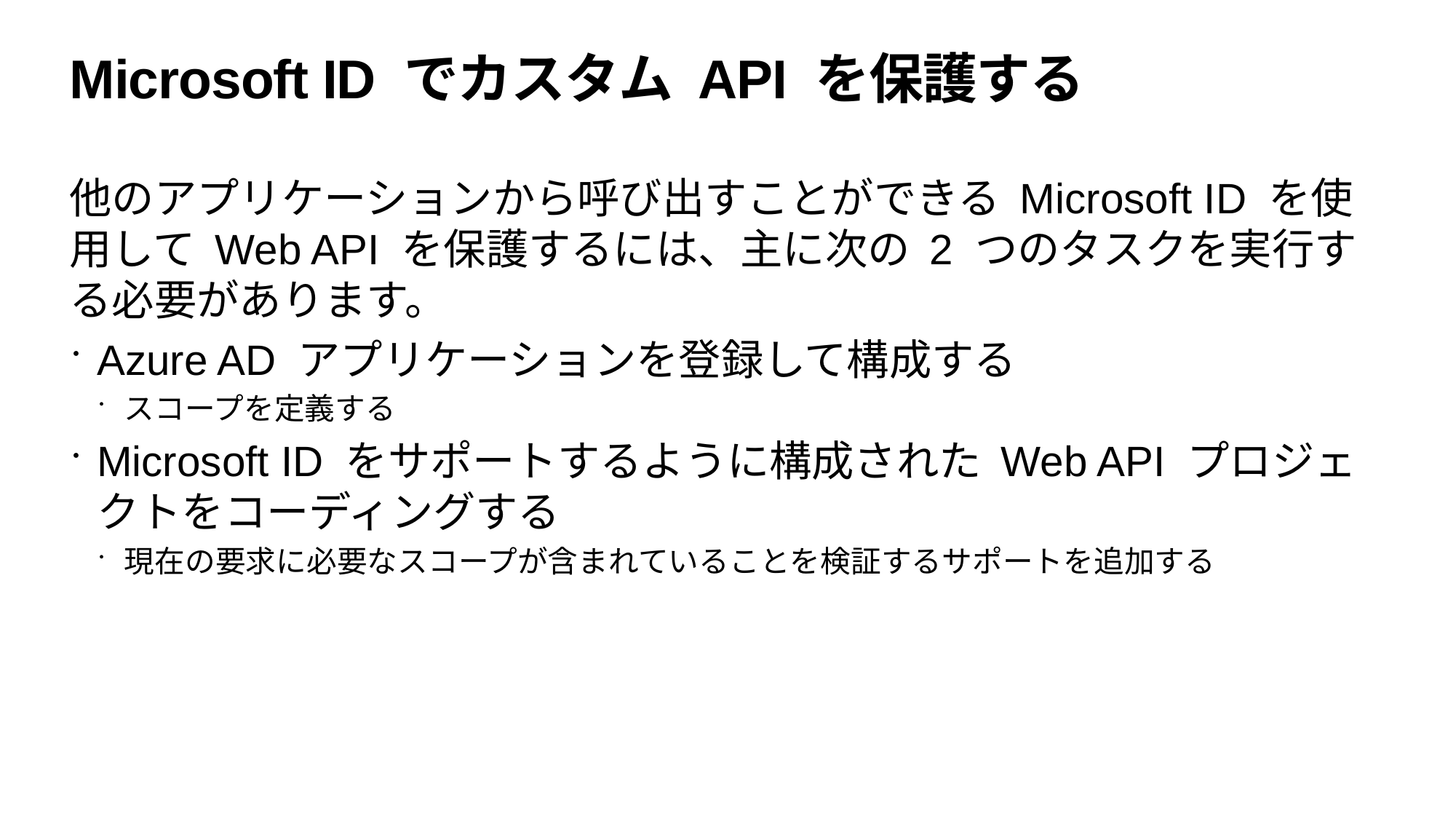

# Microsoft ID でカスタム API を保護する
他のアプリケーションから呼び出すことができる Microsoft ID を使用して Web API を保護するには、主に次の 2 つのタスクを実行する必要があります。
Azure AD アプリケーションを登録して構成する
スコープを定義する
Microsoft ID をサポートするように構成された Web API プロジェクトをコーディングする
現在の要求に必要なスコープが含まれていることを検証するサポートを追加する